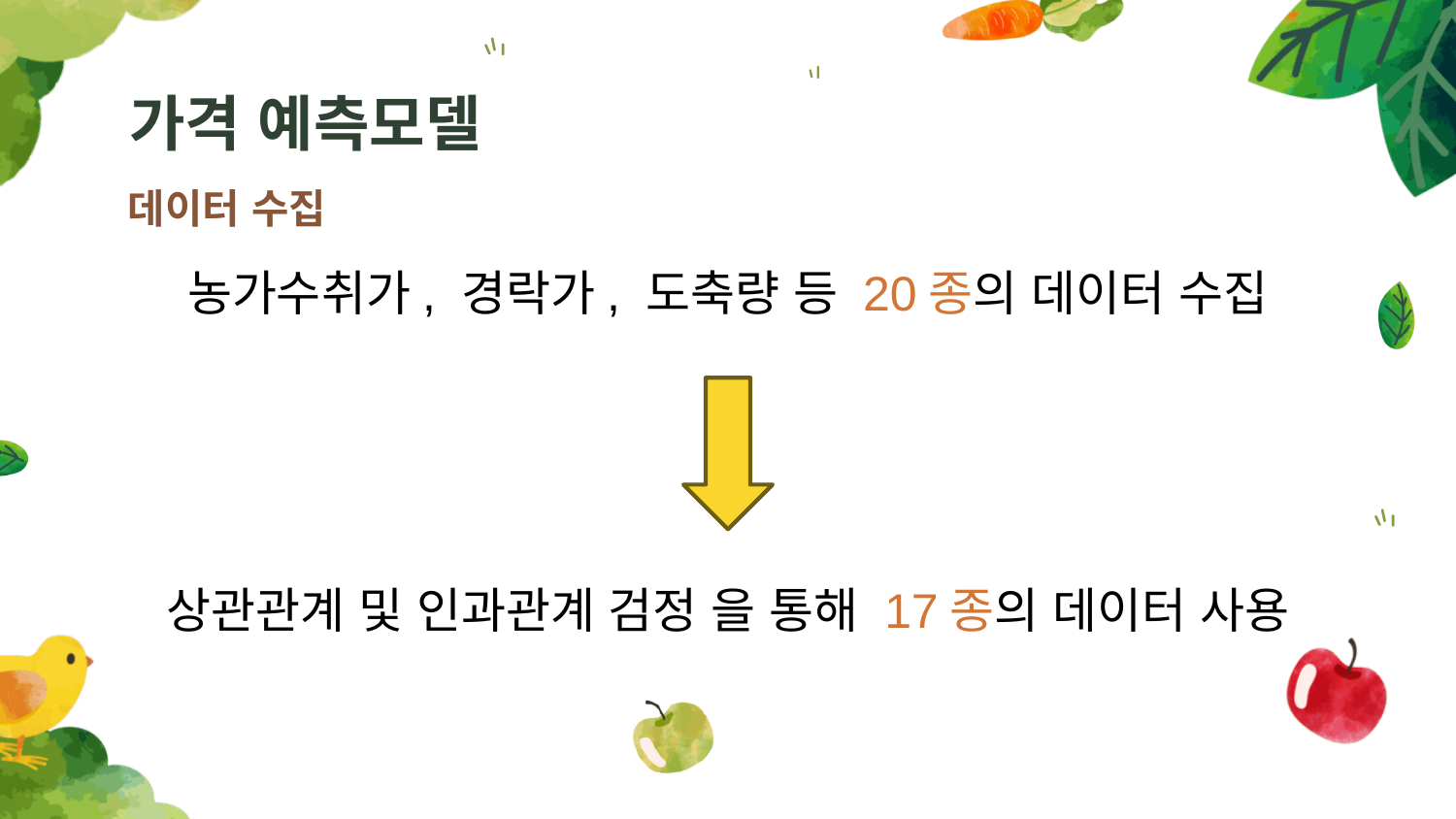

# 가격 예측모델
데이터 수집
농가수취가, 경락가, 도축량 등 20종의 데이터 수집

상관관계 및 인과관계 검정 을 통해 17종의 데이터 사용